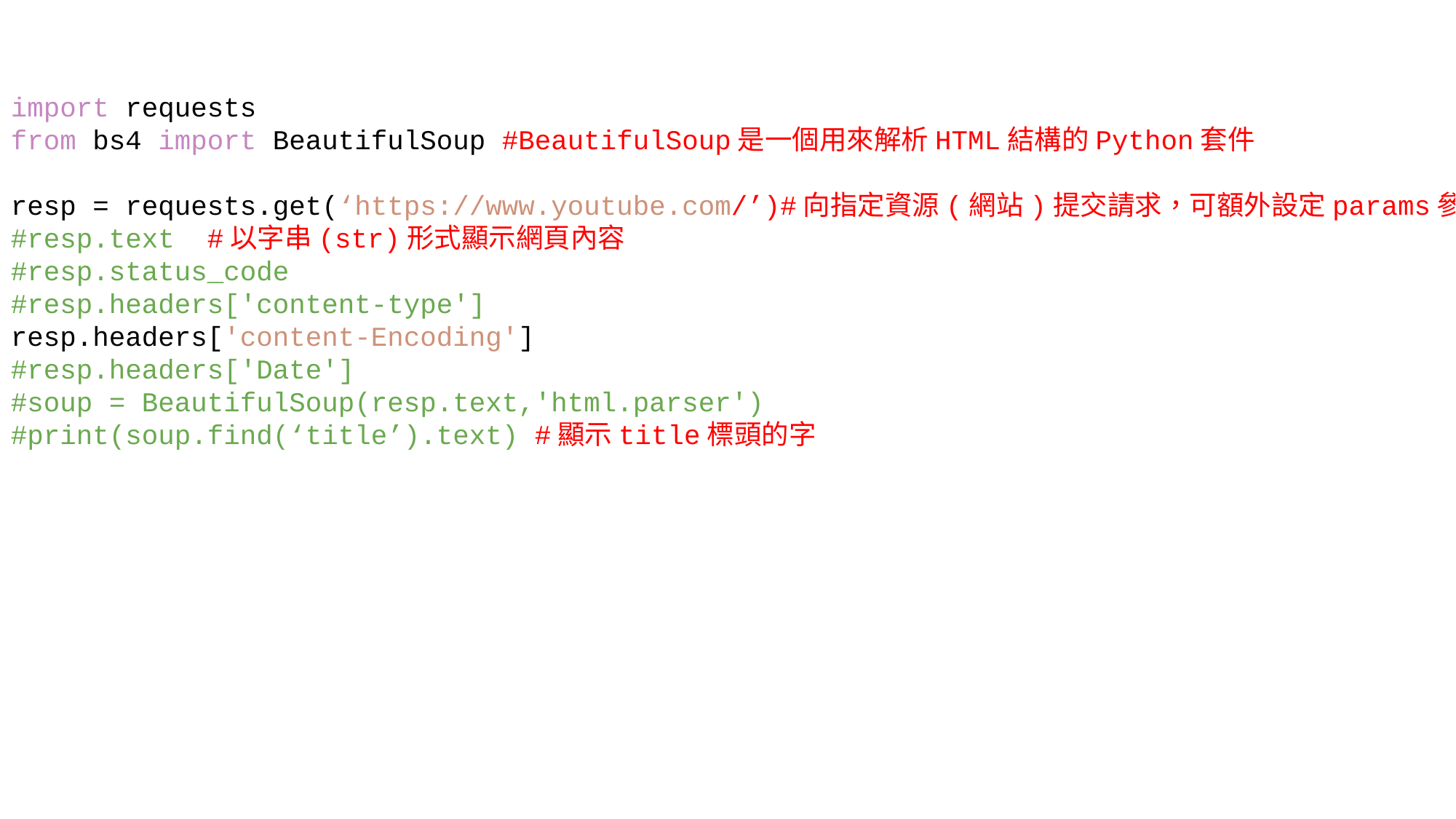

import requests
from bs4 import BeautifulSoup #BeautifulSoup是一個用來解析HTML結構的Python套件
resp = requests.get(‘https://www.youtube.com/’)#向指定資源(網站)提交請求，可額外設定params參數
#resp.text  #以字串(str)形式顯示網頁內容
#resp.status_code
#resp.headers['content-type']
resp.headers['content-Encoding']
#resp.headers['Date']
#soup = BeautifulSoup(resp.text,'html.parser')
#print(soup.find(‘title’).text) #顯示title標頭的字